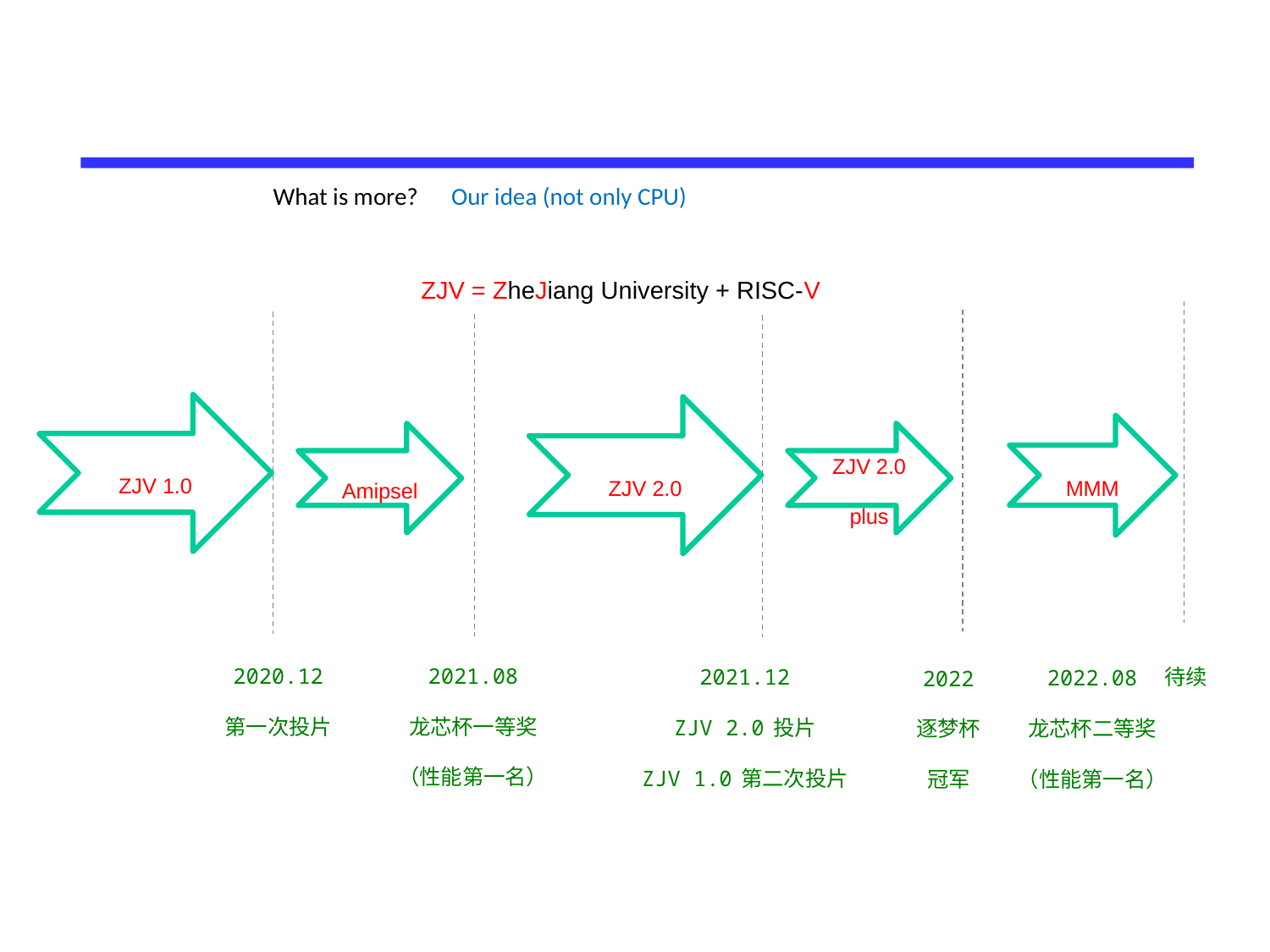

What is more?      Our idea (not only CPU)
ZJV = ZheJiang University + RISC-V
ZJV 1.0
ZJV 2.0
2020.12
第一次投片
2021.08
龙芯杯一等奖
（性能第一名）
MMM
Amipsel
ZJV 2.0
plus
2021.12
ZJV 2.0投片
ZJV 1.0第二次投片
待续
2022.08
龙芯杯二等奖
（性能第一名）
2022
逐梦杯
冠军